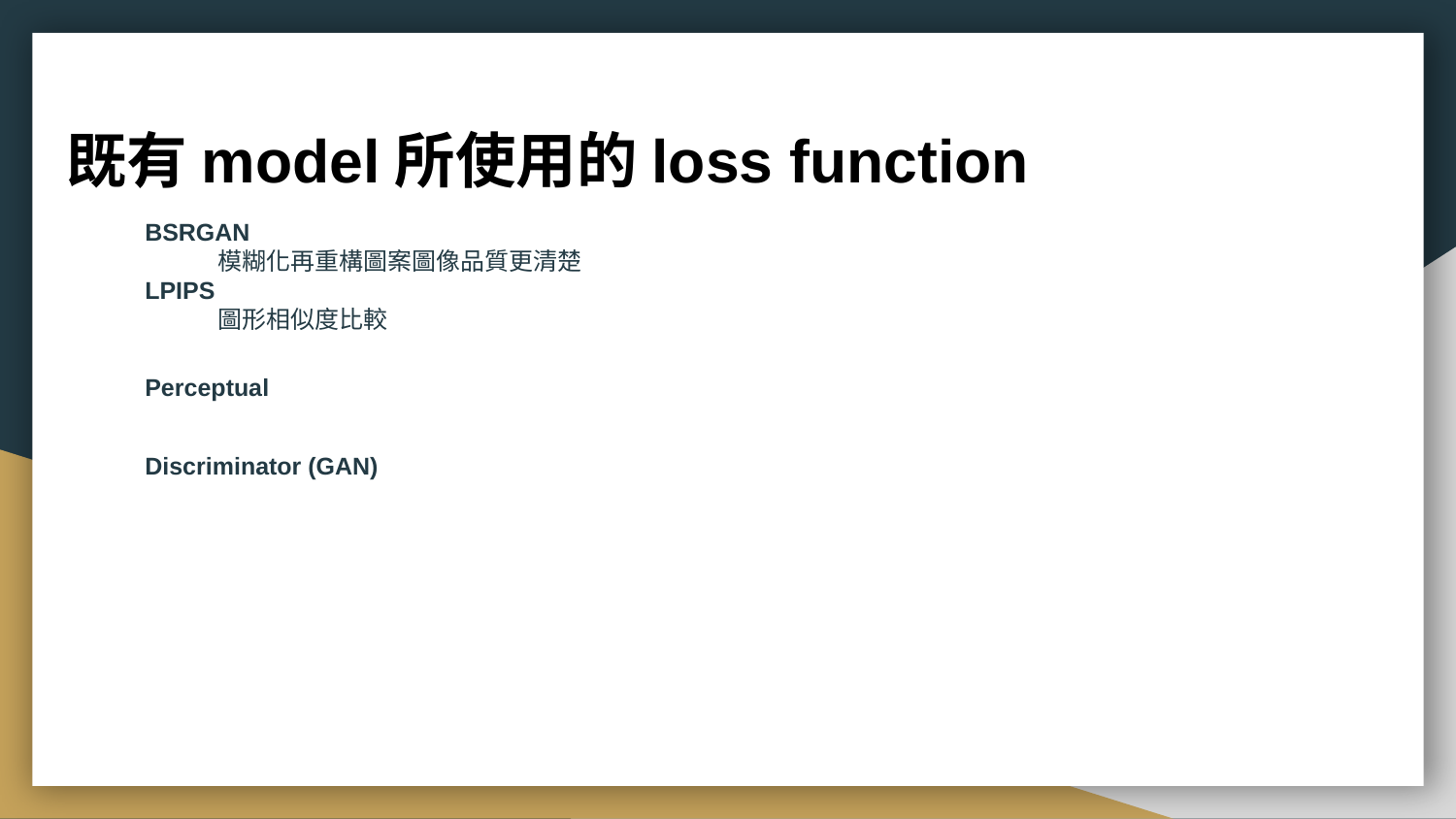

# 既有model所使用的loss function
BSRGAN
模糊化再重構圖案圖像品質更清楚
LPIPS
圖形相似度比較

Perceptual

Discriminator (GAN)